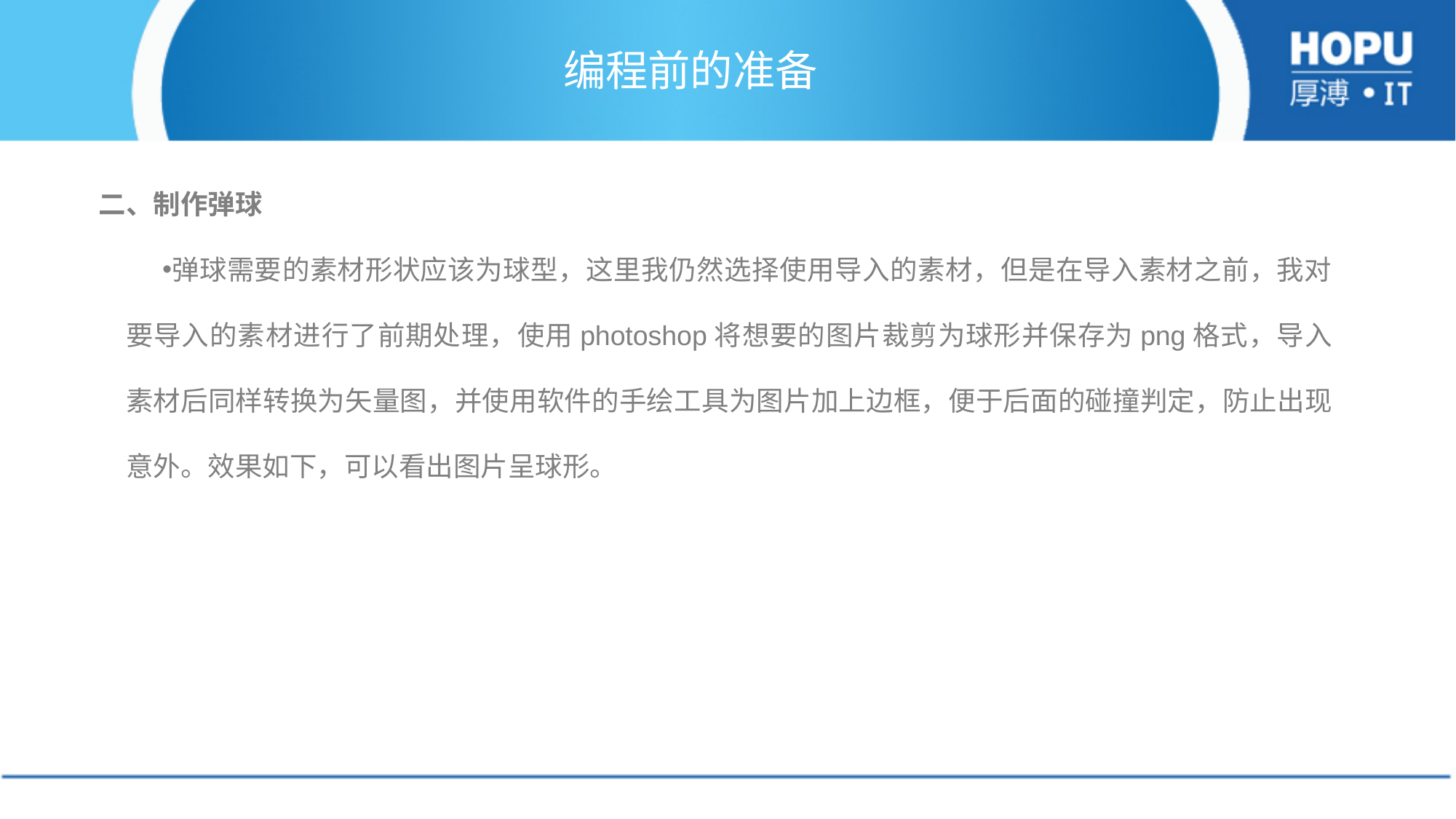

# 编程前的准备
二、制作弹球
弹球需要的素材形状应该为球型，这里我仍然选择使用导入的素材，但是在导入素材之前，我对要导入的素材进行了前期处理，使用photoshop将想要的图片裁剪为球形并保存为png格式，导入素材后同样转换为矢量图，并使用软件的手绘工具为图片加上边框，便于后面的碰撞判定，防止出现意外。效果如下，可以看出图片呈球形。